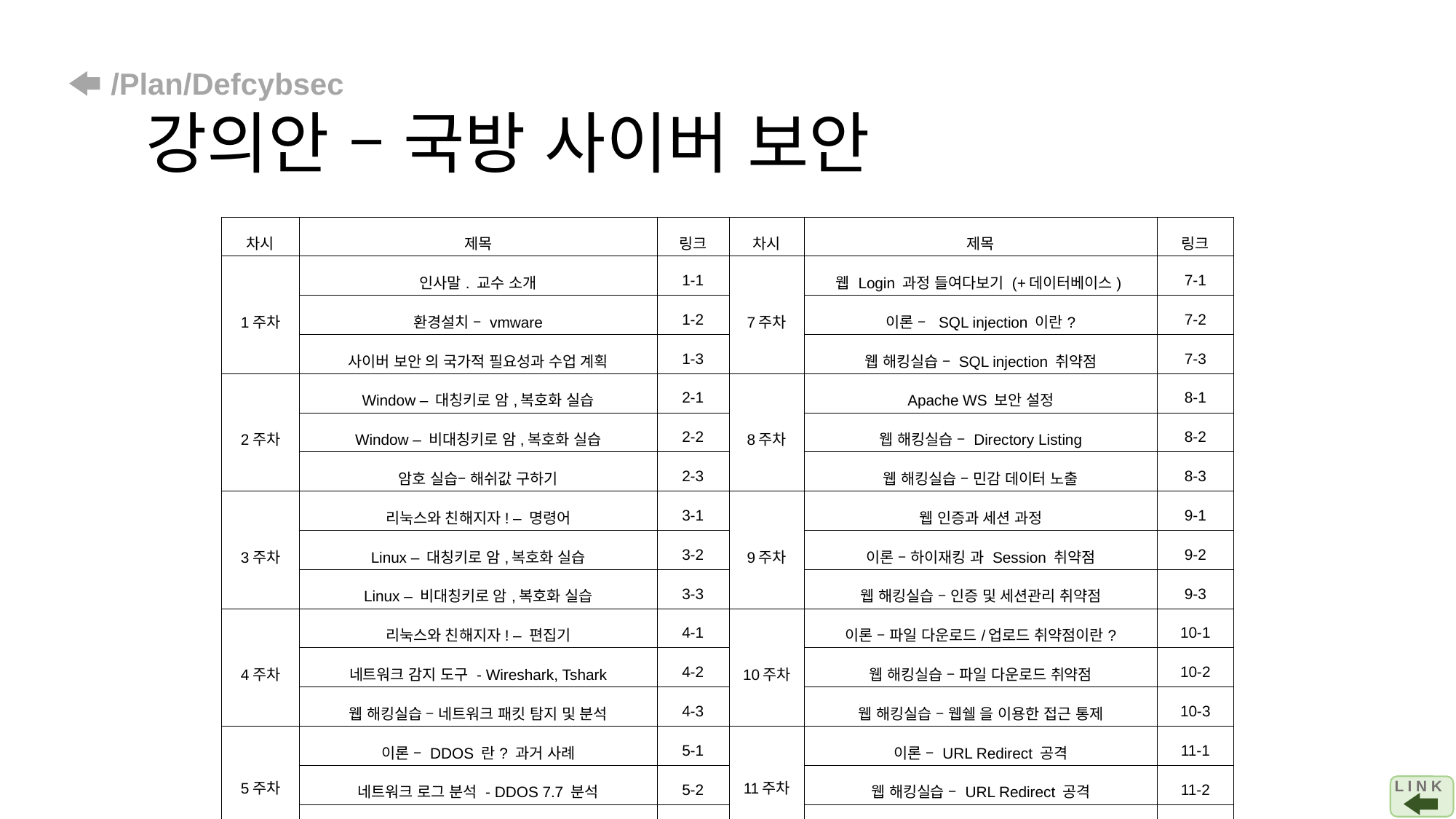

# /Plan/Defcybsec 강의안 – 국방 사이버 보안

| 차시 | 제목 | 링크 | 차시 | 제목 | 링크 |
| --- | --- | --- | --- | --- | --- |
| 1주차 | 인사말. 교수 소개 | 1-1 | 7주차 | 웹 Login 과정 들여다보기 (+데이터베이스) | 7-1 |
|  | 환경설치 – vmware | 1-2 |  | 이론 – SQL injection 이란? | 7-2 |
|  | 사이버 보안 의 국가적 필요성과 수업 계획 | 1-3 |  | 웹 해킹실습 – SQL injection 취약점 | 7-3 |
| 2주차 | Window – 대칭키로 암,복호화 실습 | 2-1 | 8주차 | Apache WS 보안 설정 | 8-1 |
|  | Window – 비대칭키로 암,복호화 실습 | 2-2 |  | 웹 해킹실습 – Directory Listing | 8-2 |
|  | 암호 실습– 해쉬값 구하기 | 2-3 |  | 웹 해킹실습 – 민감 데이터 노출 | 8-3 |
| 3주차 | 리눅스와 친해지자! – 명령어 | 3-1 | 9주차 | 웹 인증과 세션 과정 | 9-1 |
|  | Linux – 대칭키로 암,복호화 실습 | 3-2 |  | 이론 – 하이재킹 과 Session 취약점 | 9-2 |
|  | Linux – 비대칭키로 암,복호화 실습 | 3-3 |  | 웹 해킹실습 – 인증 및 세션관리 취약점 | 9-3 |
| 4주차 | 리눅스와 친해지자! – 편집기 | 4-1 | 10주차 | 이론 – 파일 다운로드/업로드 취약점이란? | 10-1 |
|  | 네트워크 감지 도구 - Wireshark, Tshark | 4-2 |  | 웹 해킹실습 – 파일 다운로드 취약점 | 10-2 |
|  | 웹 해킹실습 – 네트워크 패킷 탐지 및 분석 | 4-3 |  | 웹 해킹실습 – 웹쉘 을 이용한 접근 통제 | 10-3 |
| 5주차 | 이론 – DDOS 란? 과거 사례 | 5-1 | 11주차 | 이론 – URL Redirect 공격 | 11-1 |
|  | 네트워크 로그 분석 - DDOS 7.7 분석 | 5-2 |  | 웹 해킹실습 – URL Redirect 공격 | 11-2 |
|  |  | 5-3 |  | – |  |
| 6주차 | < 중간과제 점검 & 예시, 힌트 > | 6-1 | 12주차 | 이론 – XSS, CSRF 취약점 | 12-1 |
|  | – | 6-2 |  | 웹 해킹실습 – XSS 취약점 | 12-2 |
|  | – | 6-3 |  | 웹 해킹실습 – CSRF 취약점 | 12-3 |
L I N K